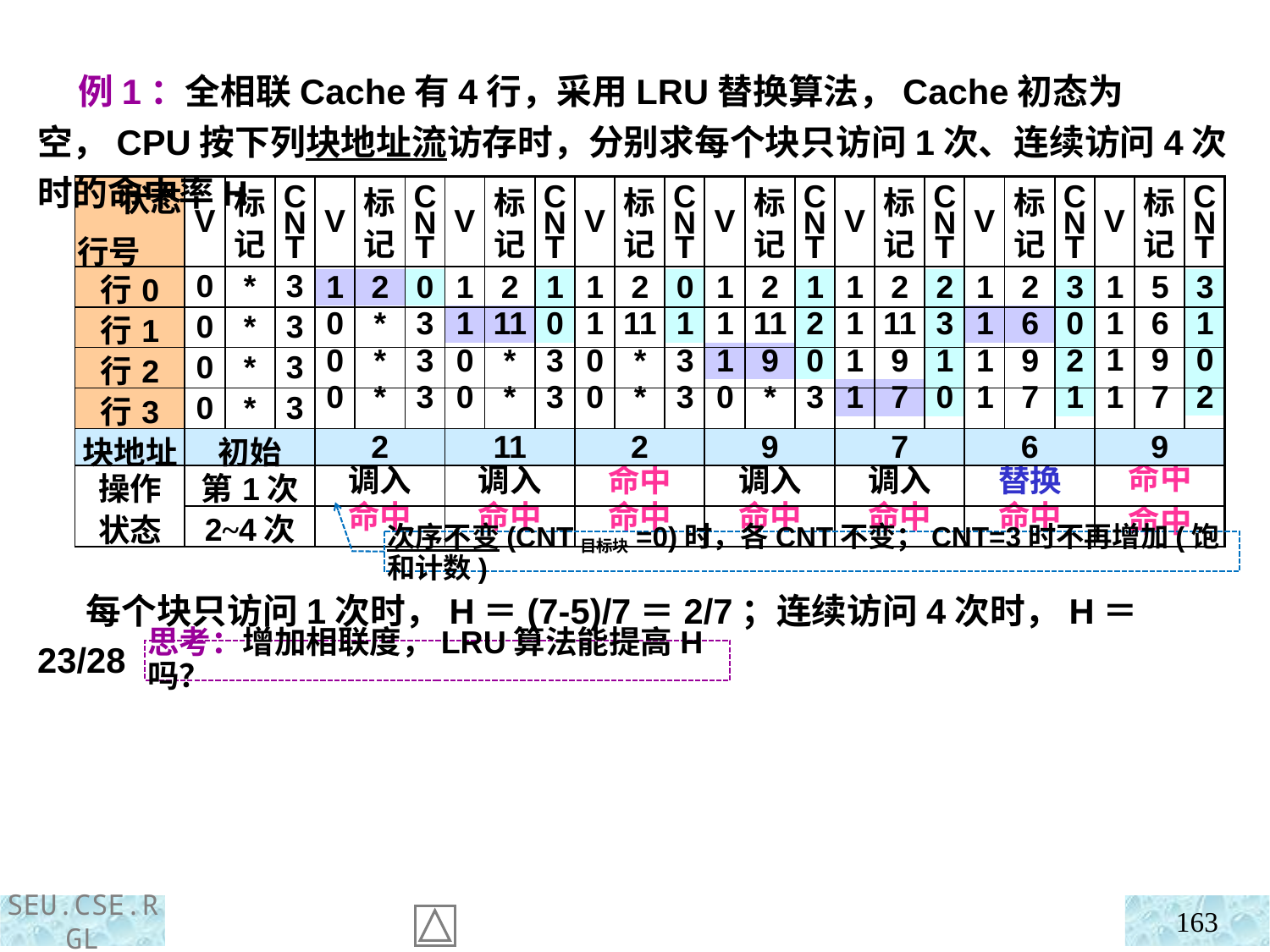

例1：全相联Cache有4行，采用LRU替换算法，Cache初态为空，CPU按下列块地址流访存时，分别求每个块只访问1次、连续访问4次时的命中率H
| 状态 行号 | V | 标记 | C N T | V | 标记 | C N T | V | 标记 | C N T | V | 标记 | C N T | V | 标记 | C N T | V | 标记 | C N T | V | 标记 | C N T | V | 标记 | C N T |
| --- | --- | --- | --- | --- | --- | --- | --- | --- | --- | --- | --- | --- | --- | --- | --- | --- | --- | --- | --- | --- | --- | --- | --- | --- |
| 行0 | 0 | \* | 3 |  |  |  |  |  |  |  |  |  |  |  |  |  |  |  |  |  |  |  |  |  |
| 行1 | 0 | \* | 3 |  |  |  |  |  |  |  |  |  |  |  |  |  |  |  |  |  |  |  |  |  |
| 行2 | 0 | \* | 3 |  |  |  |  |  |  |  |  |  |  |  |  |  |  |  |  |  |  |  |  |  |
| 行3 | 0 | \* | 3 |  |  |  |  |  |  |  |  |  |  |  |  |  |  |  |  |  |  |  |  |  |
| 块地址 | 初始 |  |  | 2 |  |  | 11 |  |  | 2 |  |  | 9 |  |  | 7 |  |  | 6 |  |  | 9 |  |  |
| 操作 状态 | 第1次 |  |  |  |  |  |  |  |  |  |  |  |  |  |  |  |  |  |  |  |  |  |  |  |
|  | 2~4次 |  |  |  |  |  |  |  |  |  |  |  |  |  |  |  |  |  |  |  |  |  |  |  |
| 1 | 2 | 0 | 1 | 2 | 1 |
| --- | --- | --- | --- | --- | --- |
| 0 | \* | 3 | 1 | 11 | 0 |
| 0 | \* | 3 | 0 | \* | 3 |
| 0 | \* | 3 | 0 | \* | 3 |
|  |  |  |  |  |  |
| 调入 |  |  | 调入 |  |  |
| 命中 |  |  | 命中 |  |  |
| 1 | 2 | 0 |
| --- | --- | --- |
| 1 | 11 | 1 |
| 0 | \* | 3 |
| 0 | \* | 3 |
|  |  |  |
| 命中 |  |  |
| 命中 |  |  |
| 1 | 2 | 1 | 1 | 2 | 2 |
| --- | --- | --- | --- | --- | --- |
| 1 | 11 | 2 | 1 | 11 | 3 |
| 1 | 9 | 0 | 1 | 9 | 1 |
| 0 | \* | 3 | 1 | 7 | 0 |
|  |  |  |  |  |  |
| 调入 |  |  | 调入 |  |  |
| 命中 |  |  | 命中 |  |  |
| 1 | 2 | 3 |
| --- | --- | --- |
| 1 | 6 | 0 |
| 1 | 9 | 2 |
| 1 | 7 | 1 |
|  |  |  |
| 替换 |  |  |
| 命中 |  |  |
| 1 | 5 | 3 |
| --- | --- | --- |
| 1 | 6 | 1 |
| 1 | 9 | 0 |
| 1 | 7 | 2 |
|  |  |  |
| 命中 |  |  |
| 命中 |  |  |
次序不变(CNT目标块=0)时，各CNT不变；CNT=3时不再增加(饱和计数)
     每个块只访问1次时，H＝(7-5)/7＝2/7；连续访问4次时，H＝23/28
思考：增加相联度，LRU算法能提高H吗？
163